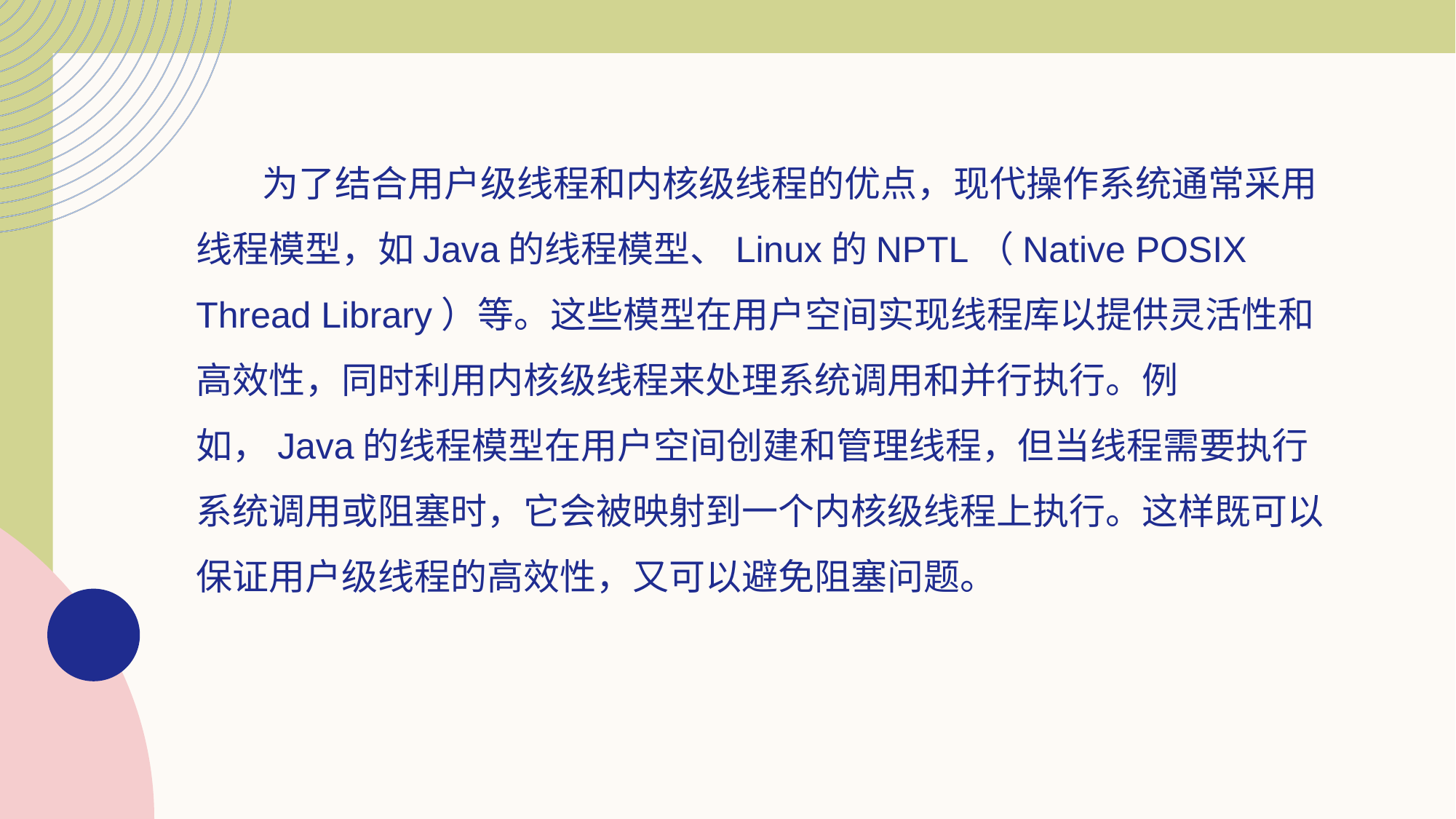

为了结合用户级线程和内核级线程的优点，现代操作系统通常采用线程模型，如Java的线程模型、Linux的NPTL（Native POSIX Thread Library）等。这些模型在用户空间实现线程库以提供灵活性和高效性，同时利用内核级线程来处理系统调用和并行执行。例如，Java的线程模型在用户空间创建和管理线程，但当线程需要执行系统调用或阻塞时，它会被映射到一个内核级线程上执行。这样既可以保证用户级线程的高效性，又可以避免阻塞问题。